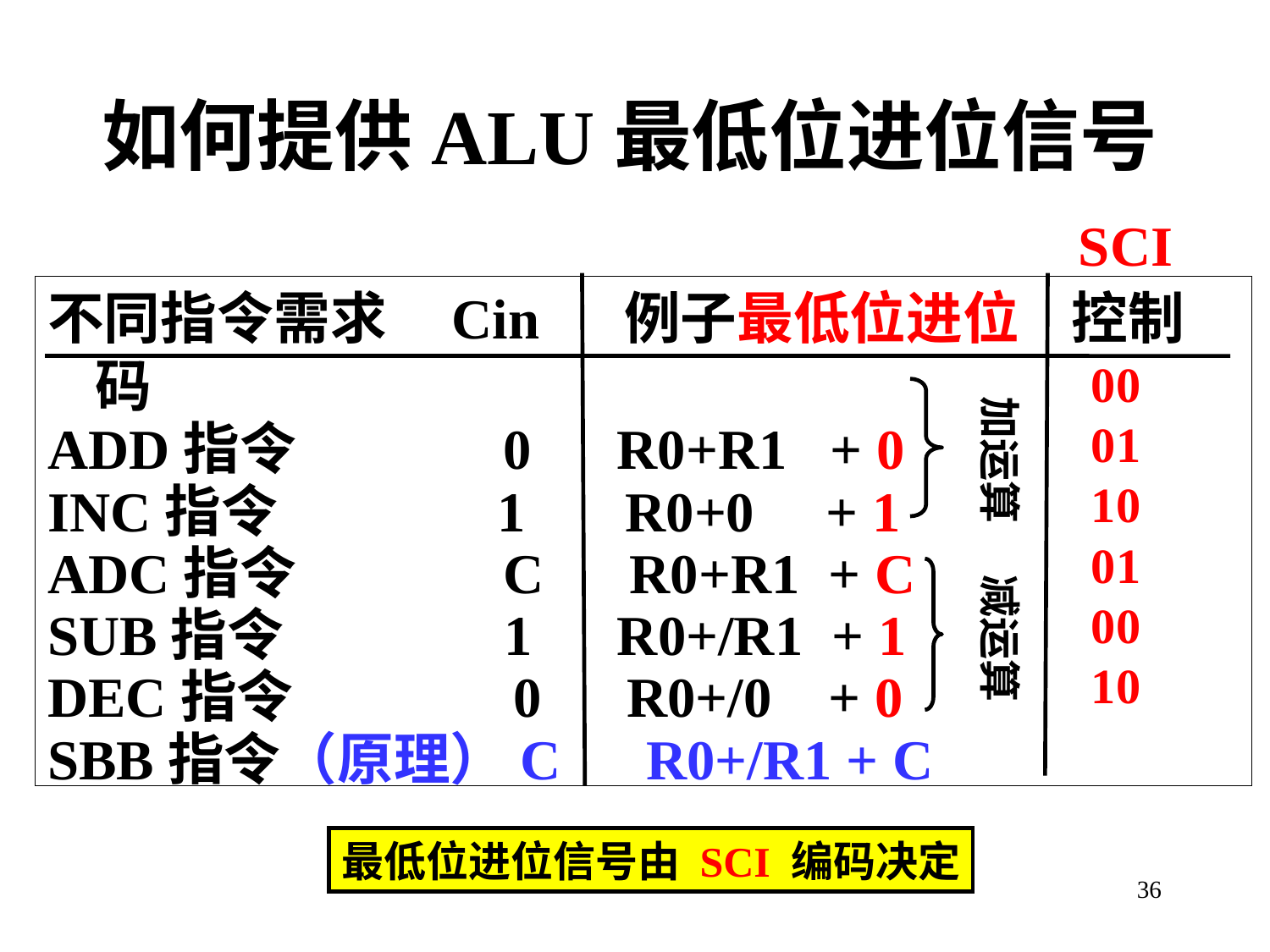

# 如何提供ALU最低位进位信号
SCI

不同指令需求    Cin     例子最低位进位    控制码
ADD指令               0      R0+R1   + 0
INC指令                1       R0+0     + 1
ADC指令               C      R0+R1  + C
SUB指令                1      R0+/R1  + 1
DEC指令                0      R0+/0    + 0
SBB指令（原理）C      R0+/R1 + C

00
01
10
01
00
10

加运算

减运算
最低位进位信号由 SCI 编码决定
36